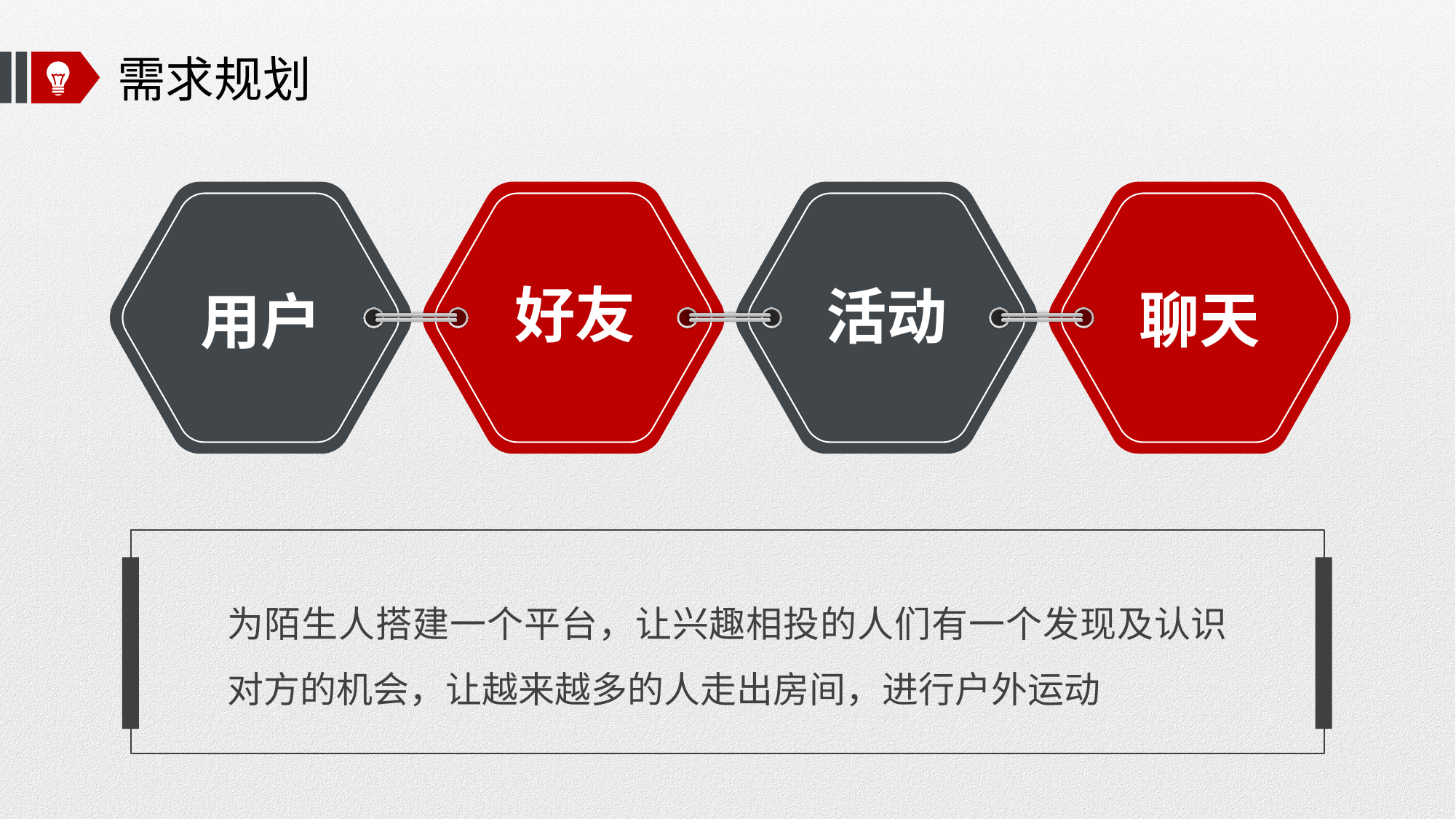

# 需求规划

用户

好友

活动

聊天

为陌生人搭建一个平台，让兴趣相投的人们有一个发现及认识对方的机会，让越来越多的人走出房间，进行户外运动